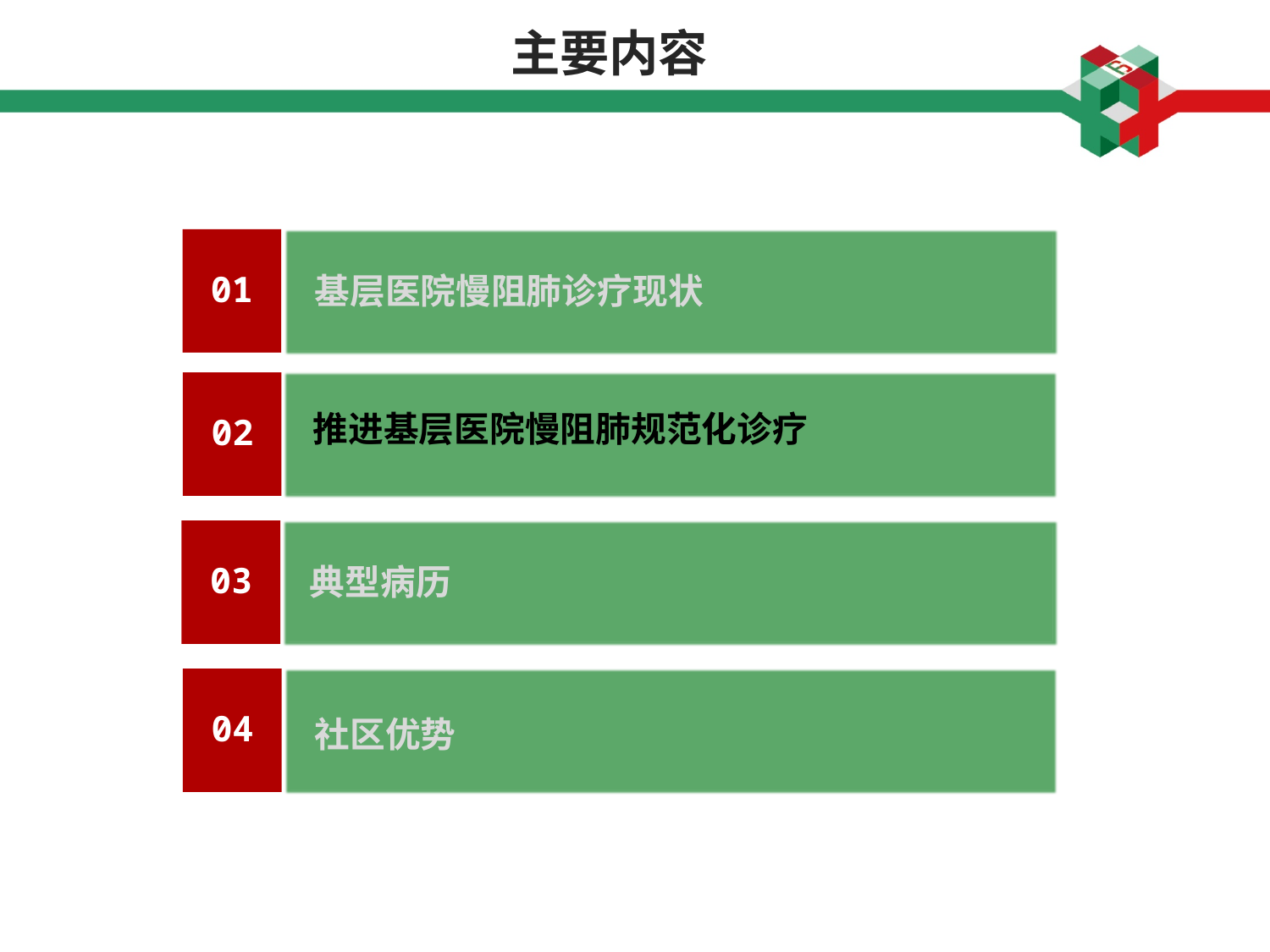

主要内容

01
基层医院慢阻肺诊疗现状

推进基层医院慢阻肺规范化诊疗
02

03
典型病历

04
社区优势